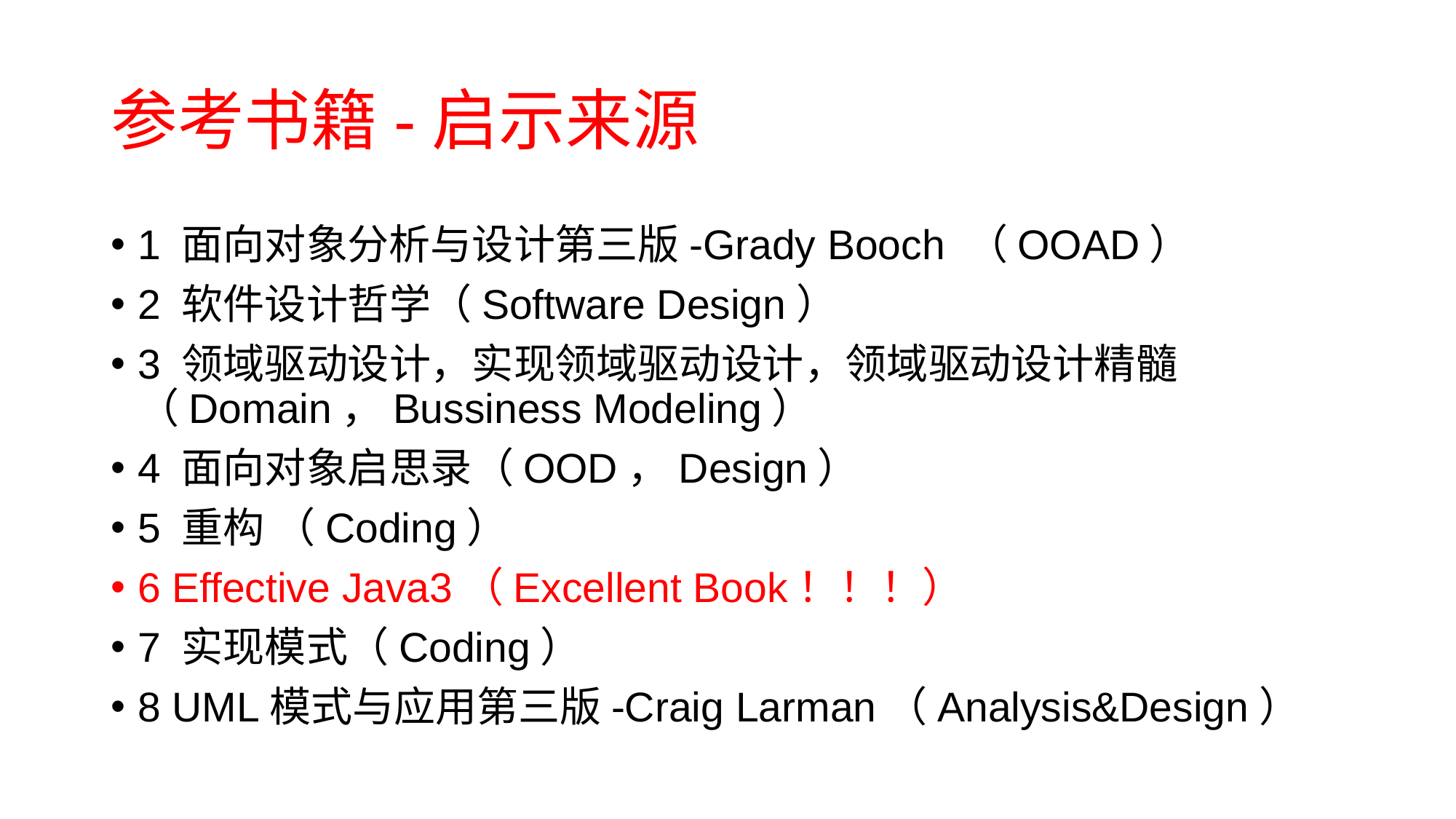

# 参考书籍-启示来源
1 面向对象分析与设计第三版-Grady Booch （OOAD）
2 软件设计哲学（Software Design）
3 领域驱动设计，实现领域驱动设计，领域驱动设计精髓（Domain，Bussiness Modeling）
4 面向对象启思录（OOD，Design）
5 重构 （Coding）
6 Effective Java3（Excellent Book！！！）
7 实现模式（Coding）
8 UML模式与应用第三版-Craig Larman（Analysis&Design）